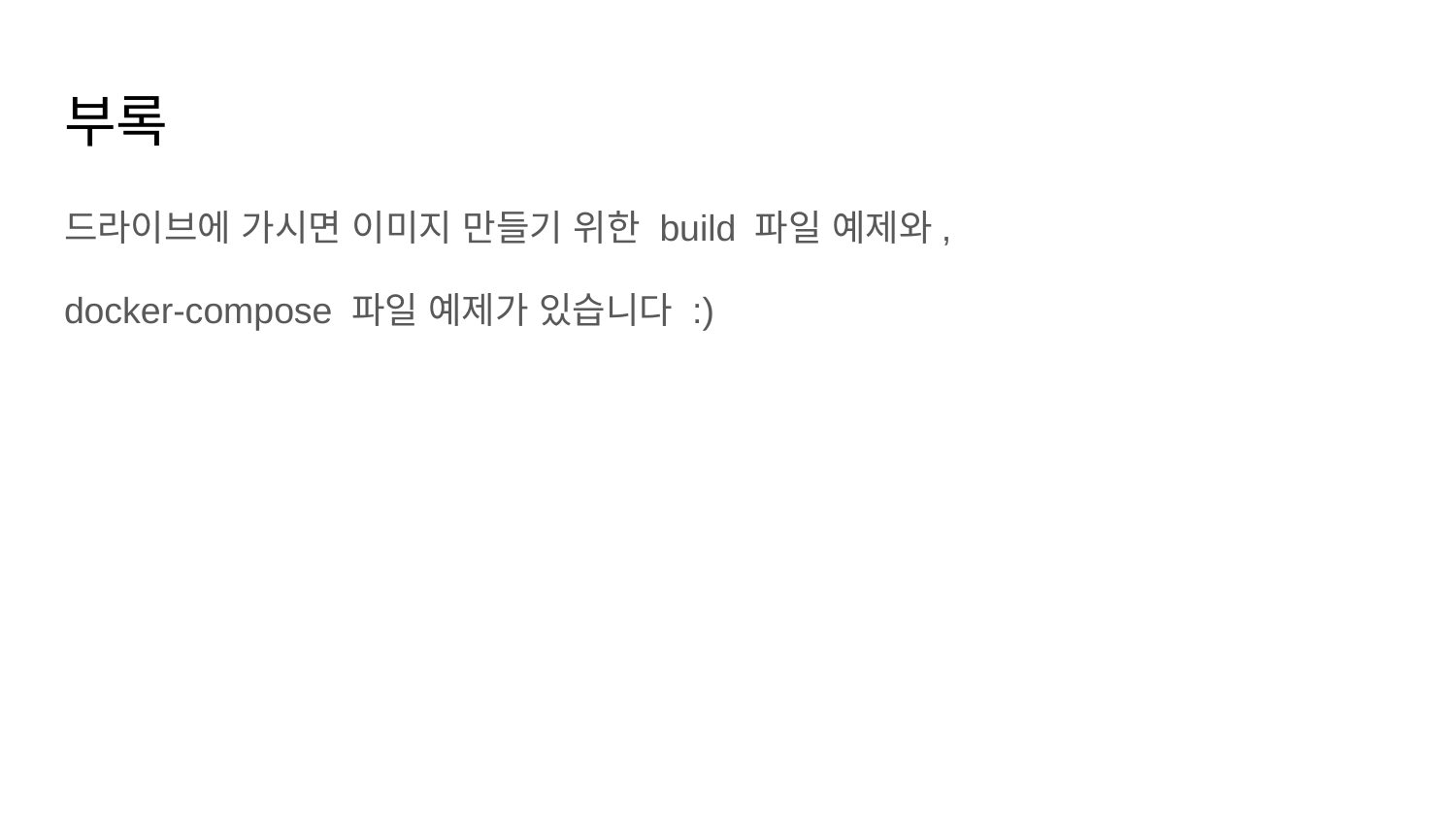

# 부록
드라이브에 가시면 이미지 만들기 위한 build 파일 예제와,
docker-compose 파일 예제가 있습니다 :)